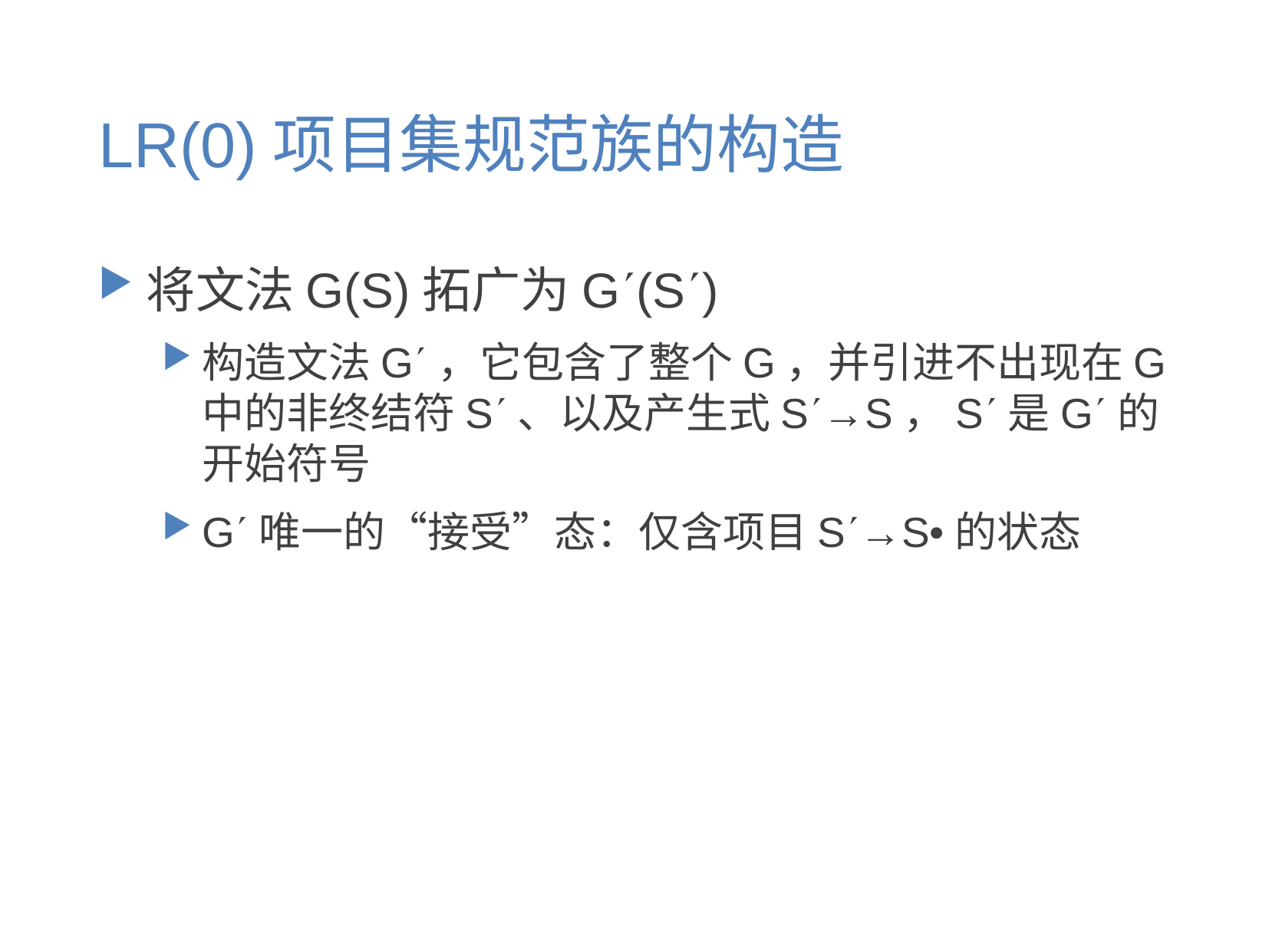

# LR(0)项目集规范族的构造
将文法G(S)拓广为G′(S′)
构造文法G′，它包含了整个G，并引进不出现在G中的非终结符S′、以及产生式S′→S，S′是G′的开始符号
G′唯一的“接受”态：仅含项目S′→S•的状态